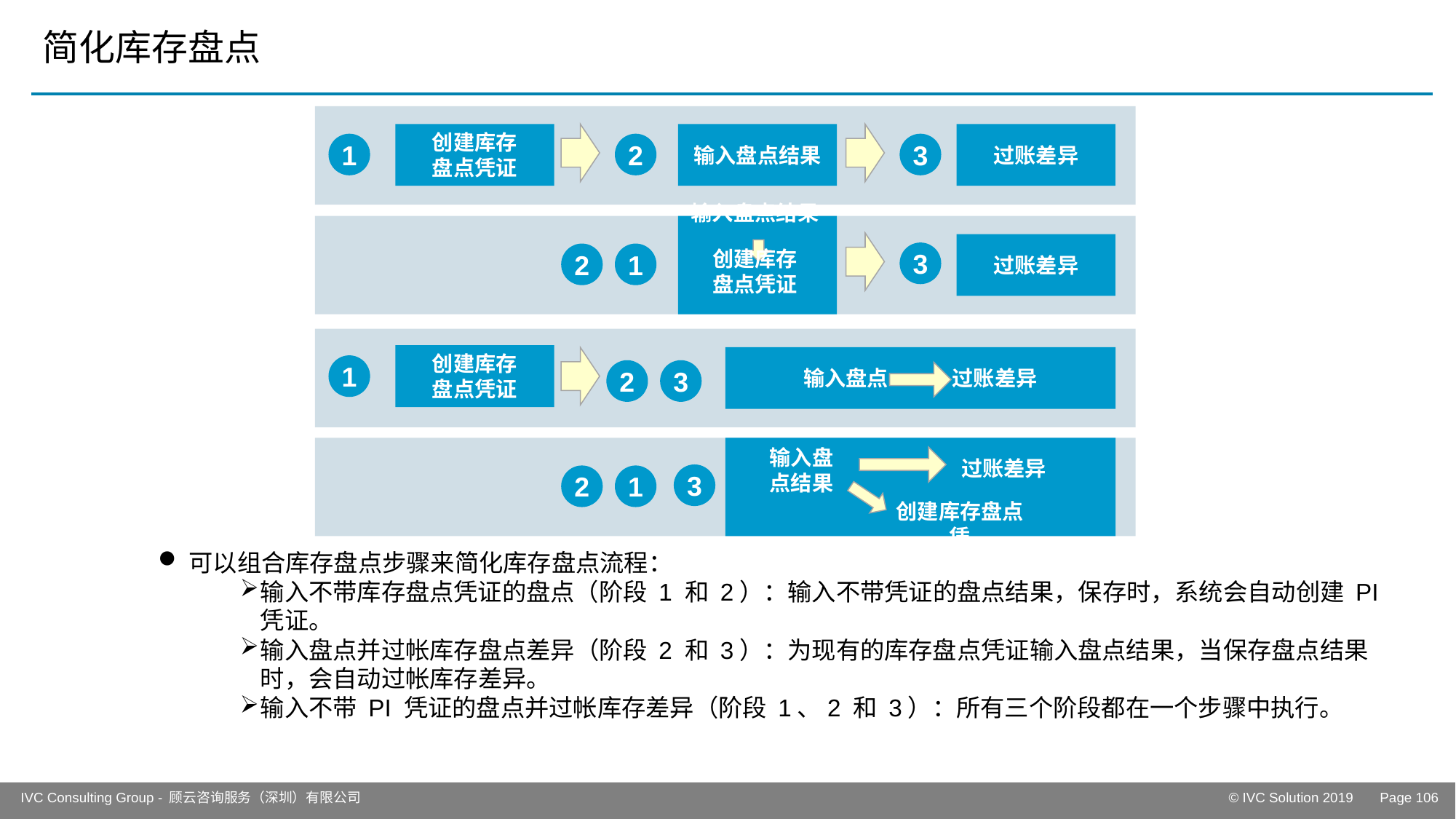

# 简化库存盘点

创建库存
盘点凭证
输入盘点结果
过账差异

1
2
3

过账差异

3
2
1

创建库存
盘点凭证
输入盘点             过账差异

1
2
3

输入盘点结果

过账差异
3
2
1

创建库存盘点凭
输入盘点结果
创建库存
盘点凭证
可以组合库存盘点步骤来简化库存盘点流程：
输入不带库存盘点凭证的盘点（阶段 1 和 2）：输入不带凭证的盘点结果，保存时，系统会自动创建 PI 凭证。
输入盘点并过帐库存盘点差异（阶段 2 和 3）：为现有的库存盘点凭证输入盘点结果，当保存盘点结果时，会自动过帐库存差异。
输入不带 PI 凭证的盘点并过帐库存差异（阶段 1、2 和 3）：所有三个阶段都在一个步骤中执行。